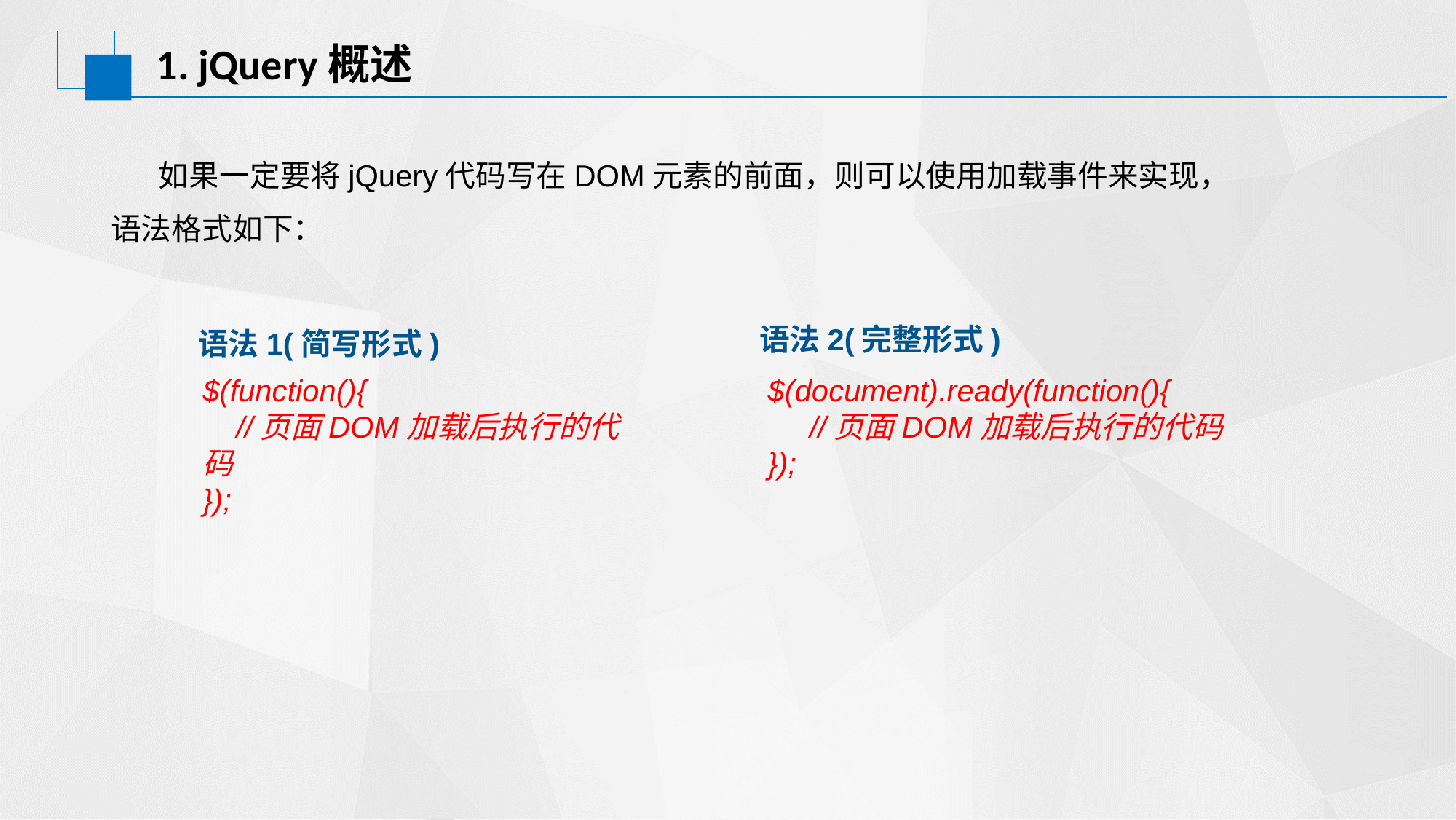

# 1. jQuery概述
      如果一定要将jQuery代码写在DOM元素的前面，则可以使用加载事件来实现，
语法格式如下：
语法2(完整形式)
语法1(简写形式)
$(document).ready(function(){
     //页面DOM加载后执行的代码
});
$(function(){
    //页面DOM加载后执行的代码
});